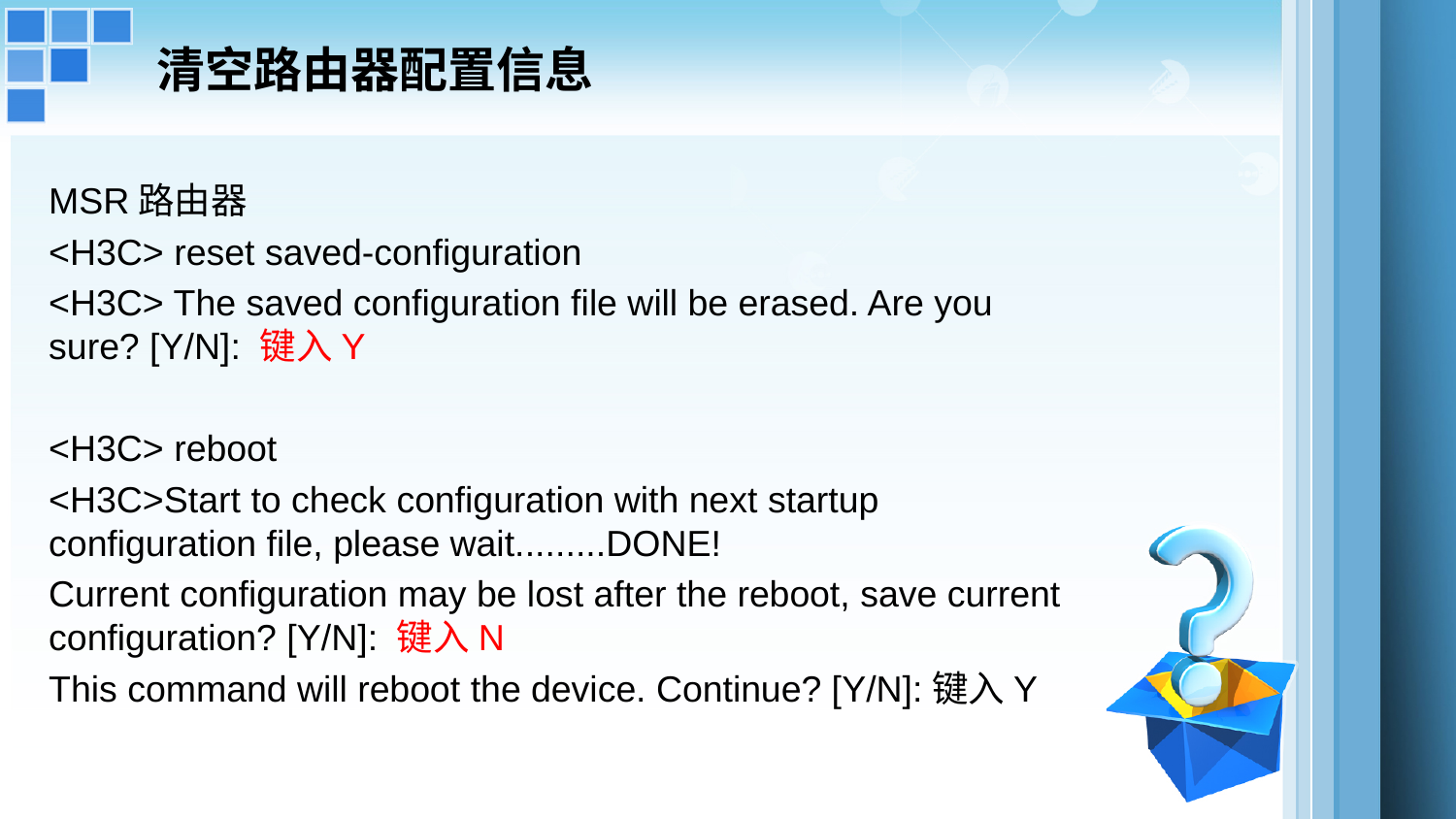

# 清空路由器配置信息
MSR路由器
<H3C> reset saved-configuration
<H3C> The saved configuration file will be erased. Are you sure? [Y/N]: 键入Y

<H3C> reboot
<H3C>Start to check configuration with next startup configuration file, please wait.........DONE!
Current configuration may be lost after the reboot, save current configuration? [Y/N]: 键入N
This command will reboot the device. Continue? [Y/N]:键入Y